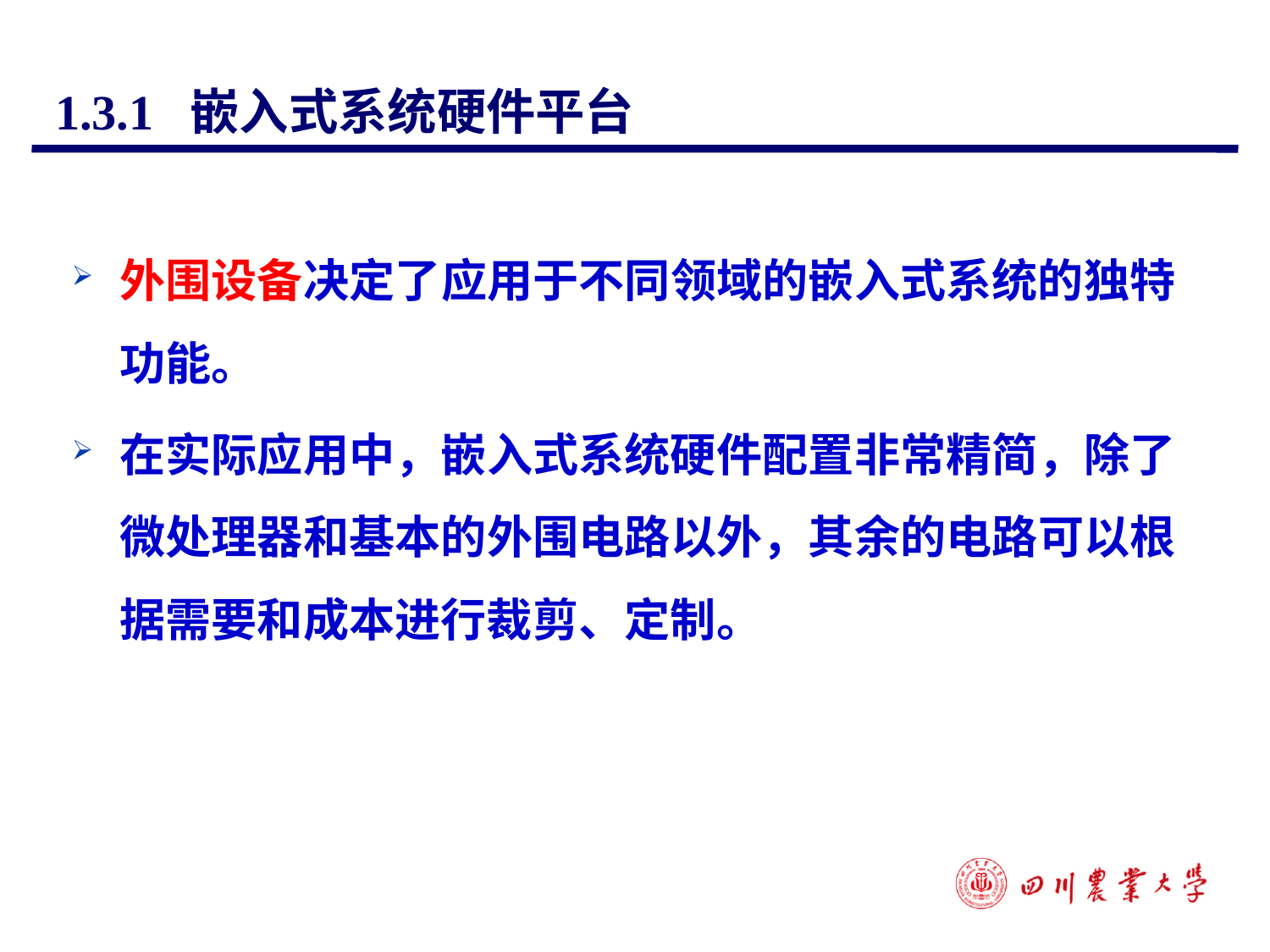

# 1.3.1  嵌入式系统硬件平台
外围设备决定了应用于不同领域的嵌入式系统的独特功能。
在实际应用中，嵌入式系统硬件配置非常精简，除了微处理器和基本的外围电路以外，其余的电路可以根据需要和成本进行裁剪、定制。